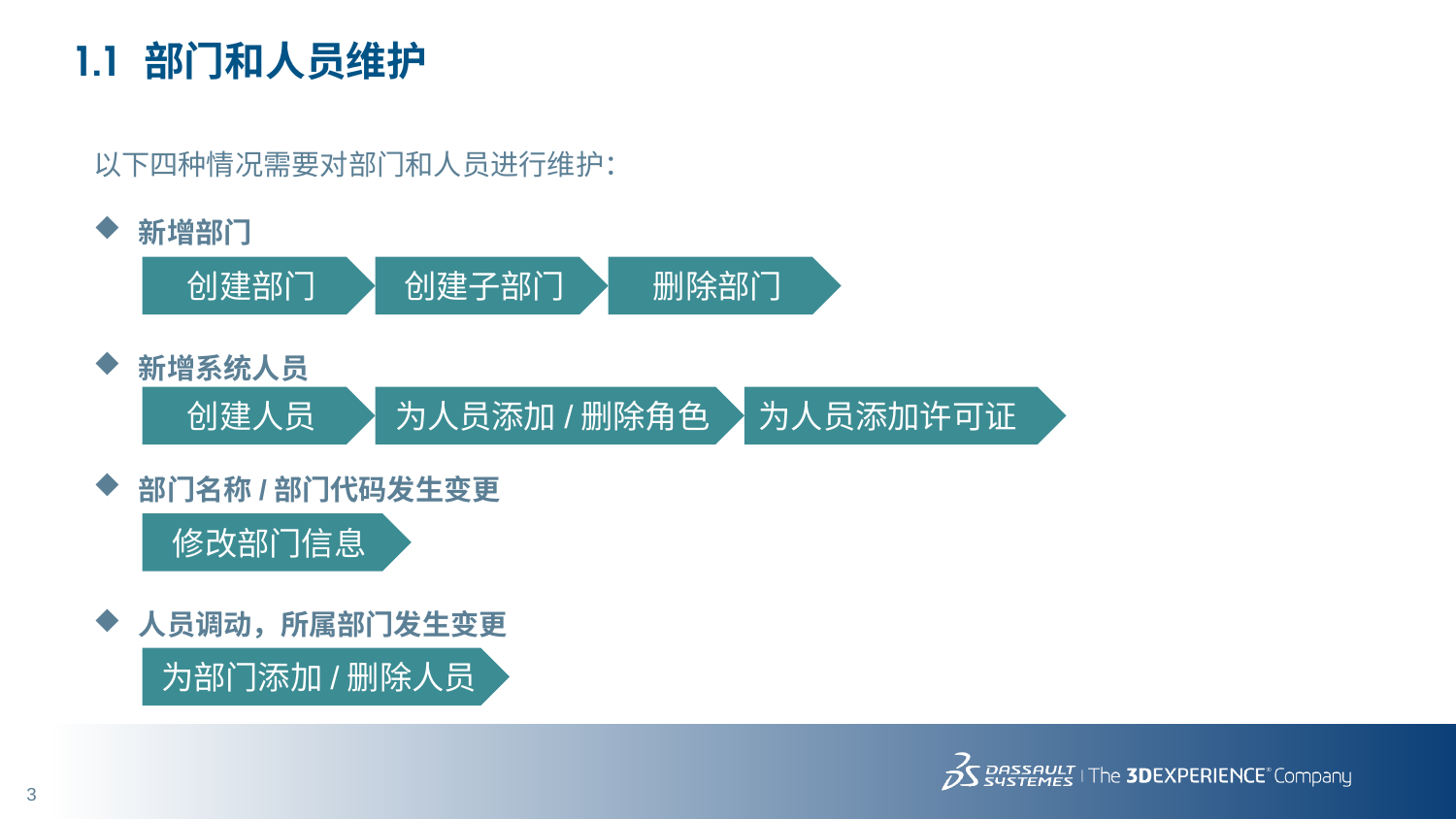

# 1.1 部门和人员维护
以下四种情况需要对部门和人员进行维护：
新增部门

新增系统人员

部门名称/部门代码发生变更

人员调动，所属部门发生变更

创建部门
创建子部门
删除部门
创建人员
为人员添加/删除角色
为人员添加许可证
修改部门信息
为部门添加/删除人员